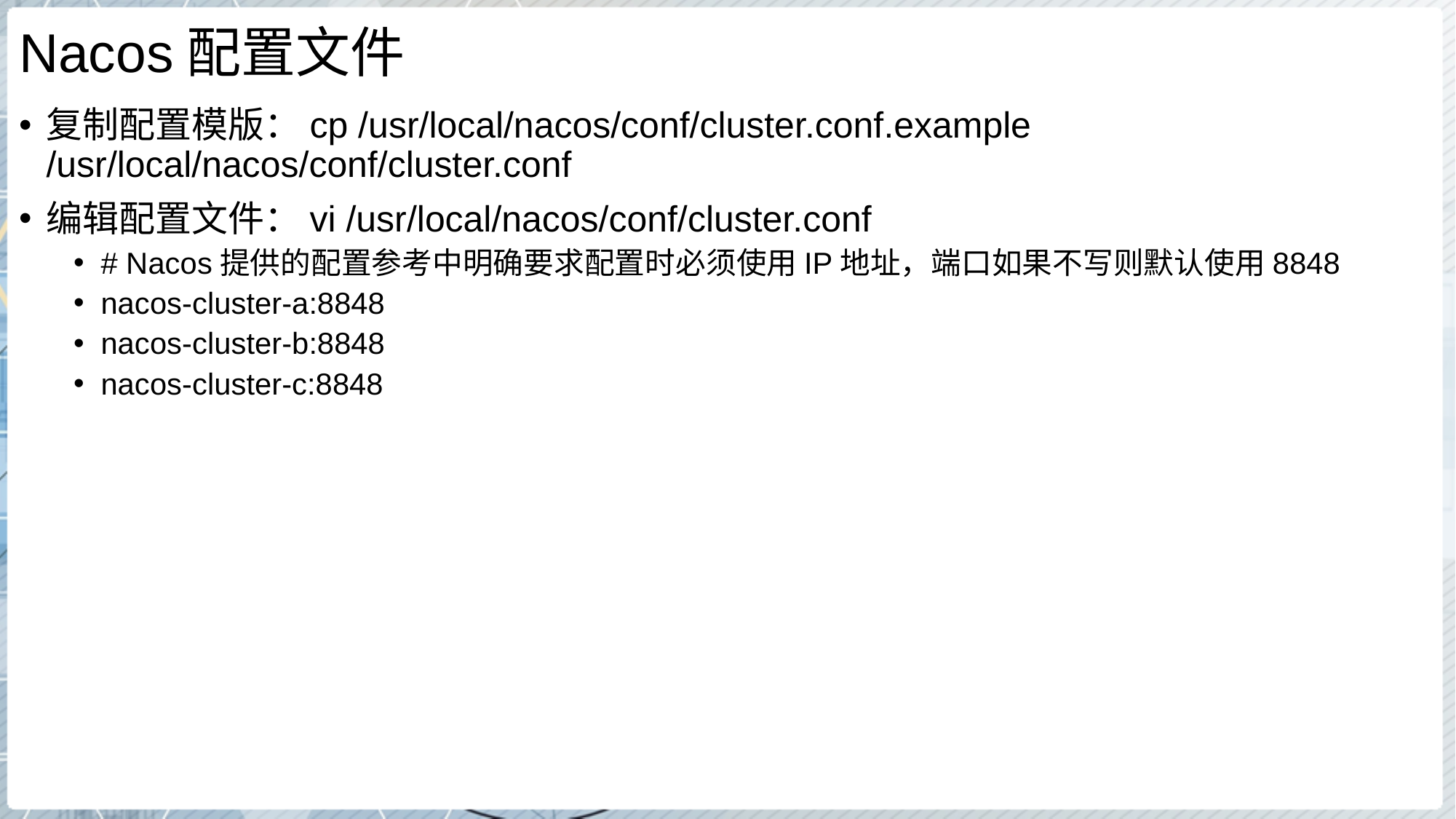

# Nacos配置文件
复制配置模版：cp /usr/local/nacos/conf/cluster.conf.example /usr/local/nacos/conf/cluster.conf
编辑配置文件：vi /usr/local/nacos/conf/cluster.conf
# Nacos提供的配置参考中明确要求配置时必须使用IP地址，端口如果不写则默认使用8848
nacos-cluster-a:8848
nacos-cluster-b:8848
nacos-cluster-c:8848